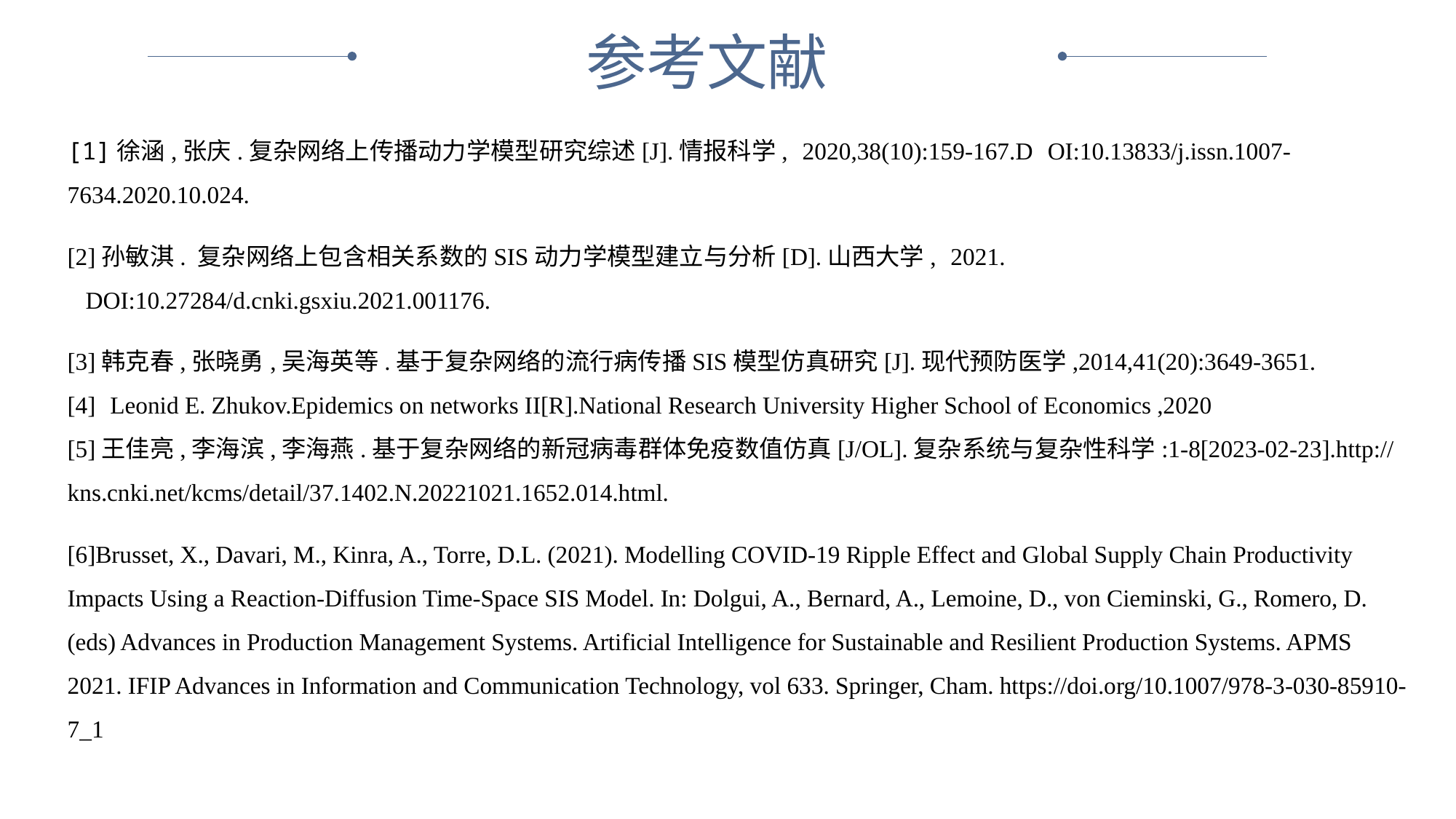

参考文献
[1]徐涵,张庆.复杂网络上传播动力学模型研究综述[J].情报科学, 2020,38(10):159-167.D OI:10.13833/j.issn.1007-7634.2020.10.024.
[2]孙敏淇. 复杂网络上包含相关系数的SIS动力学模型建立与分析[D].山西大学, 2021. DOI:10.27284/d.cnki.gsxiu.2021.001176.
[3]韩克春,张晓勇,吴海英等.基于复杂网络的流行病传播SIS模型仿真研究[J].现代预防医学,2014,41(20):3649-3651.
[4] Leonid E. Zhukov.Epidemics on networks II[R].National Research University Higher School of Economics ,2020
[5]王佳亮,李海滨,李海燕.基于复杂网络的新冠病毒群体免疫数值仿真[J/OL].复杂系统与复杂性科学:1-8[2023-02-23].http://kns.cnki.net/kcms/detail/37.1402.N.20221021.1652.014.html.
[6]Brusset, X., Davari, M., Kinra, A., Torre, D.L. (2021). Modelling COVID-19 Ripple Effect and Global Supply Chain Productivity Impacts Using a Reaction-Diffusion Time-Space SIS Model. In: Dolgui, A., Bernard, A., Lemoine, D., von Cieminski, G., Romero, D. (eds) Advances in Production Management Systems. Artificial Intelligence for Sustainable and Resilient Production Systems. APMS 2021. IFIP Advances in Information and Communication Technology, vol 633. Springer, Cham. https://doi.org/10.1007/978-3-030-85910-7_1